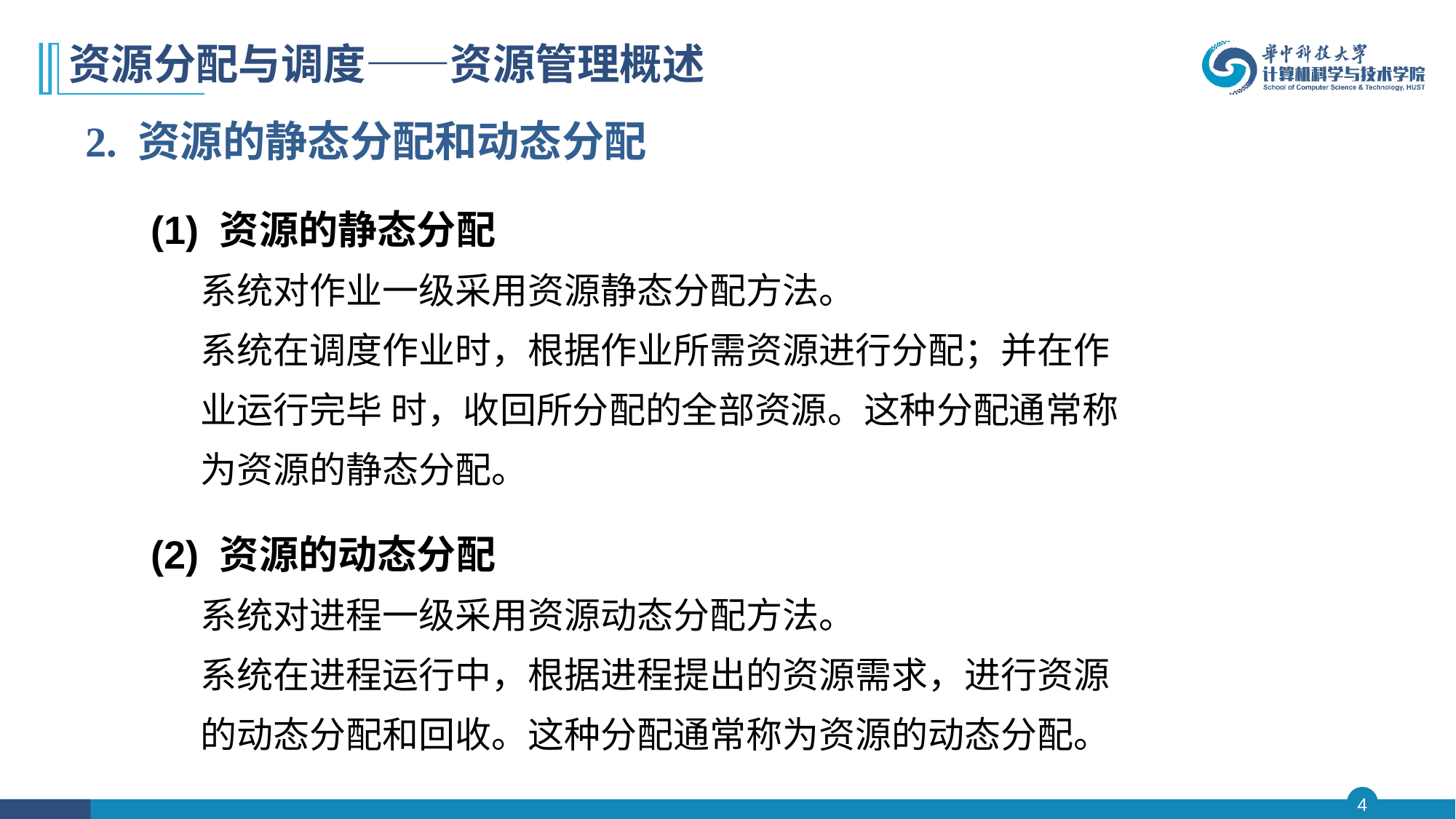

# 资源分配与调度——资源管理概述
2. 资源的静态分配和动态分配
      (1) 资源的静态分配
             系统对作业一级采用资源静态分配方法。
             系统在调度作业时，根据作业所需资源进行分配；并在作
             业运行完毕 时，收回所分配的全部资源。这种分配通常称
             为资源的静态分配。
      (2) 资源的动态分配
             系统对进程一级采用资源动态分配方法。
             系统在进程运行中，根据进程提出的资源需求，进行资源
             的动态分配和回收。这种分配通常称为资源的动态分配。